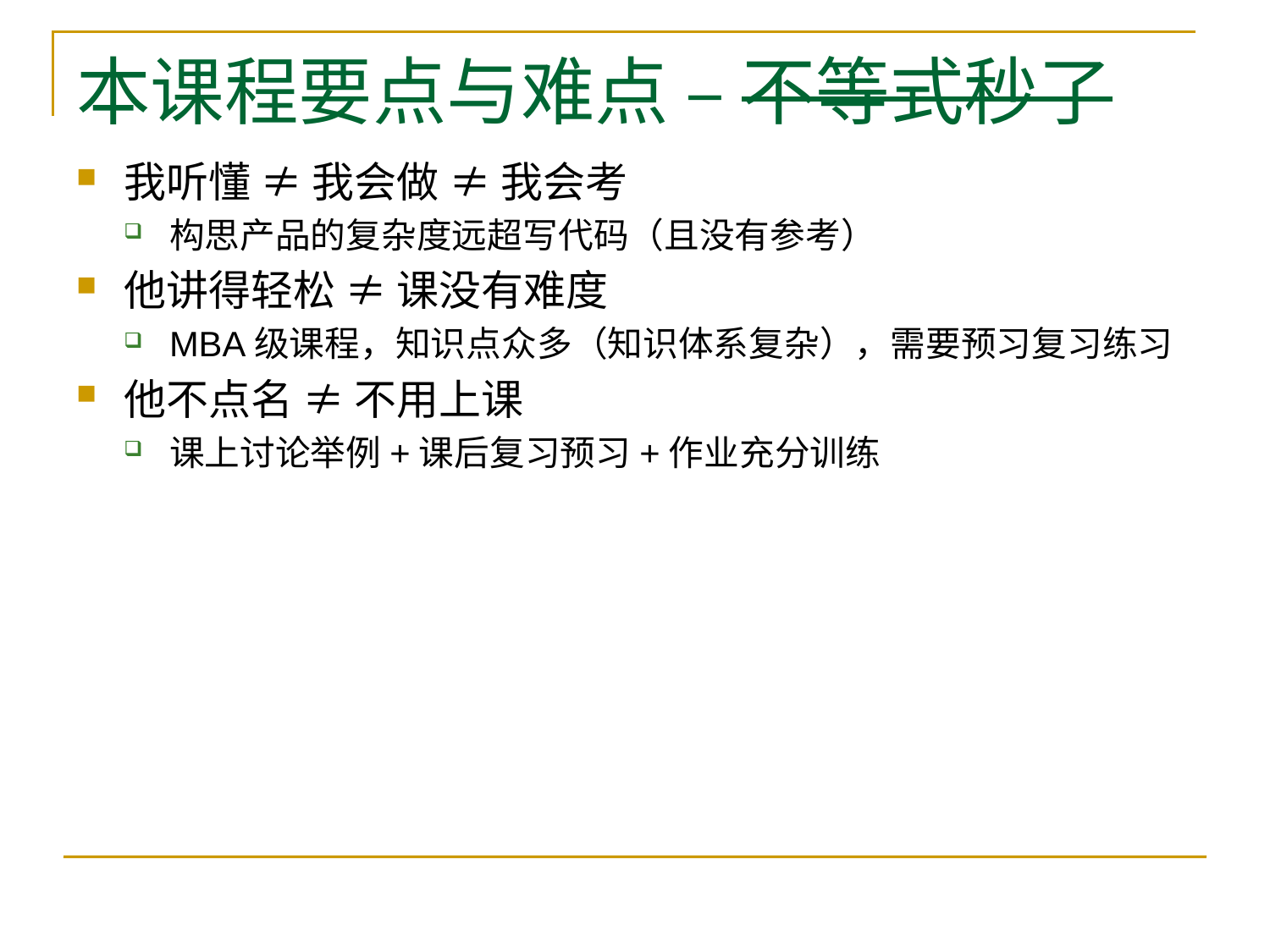

# 本课程要点与难点 – 不等式秒了
我听懂 ≠ 我会做 ≠ 我会考
构思产品的复杂度远超写代码（且没有参考）
他讲得轻松 ≠ 课没有难度
MBA级课程，知识点众多（知识体系复杂），需要预习复习练习
他不点名 ≠ 不用上课
课上讨论举例+课后复习预习+作业充分训练